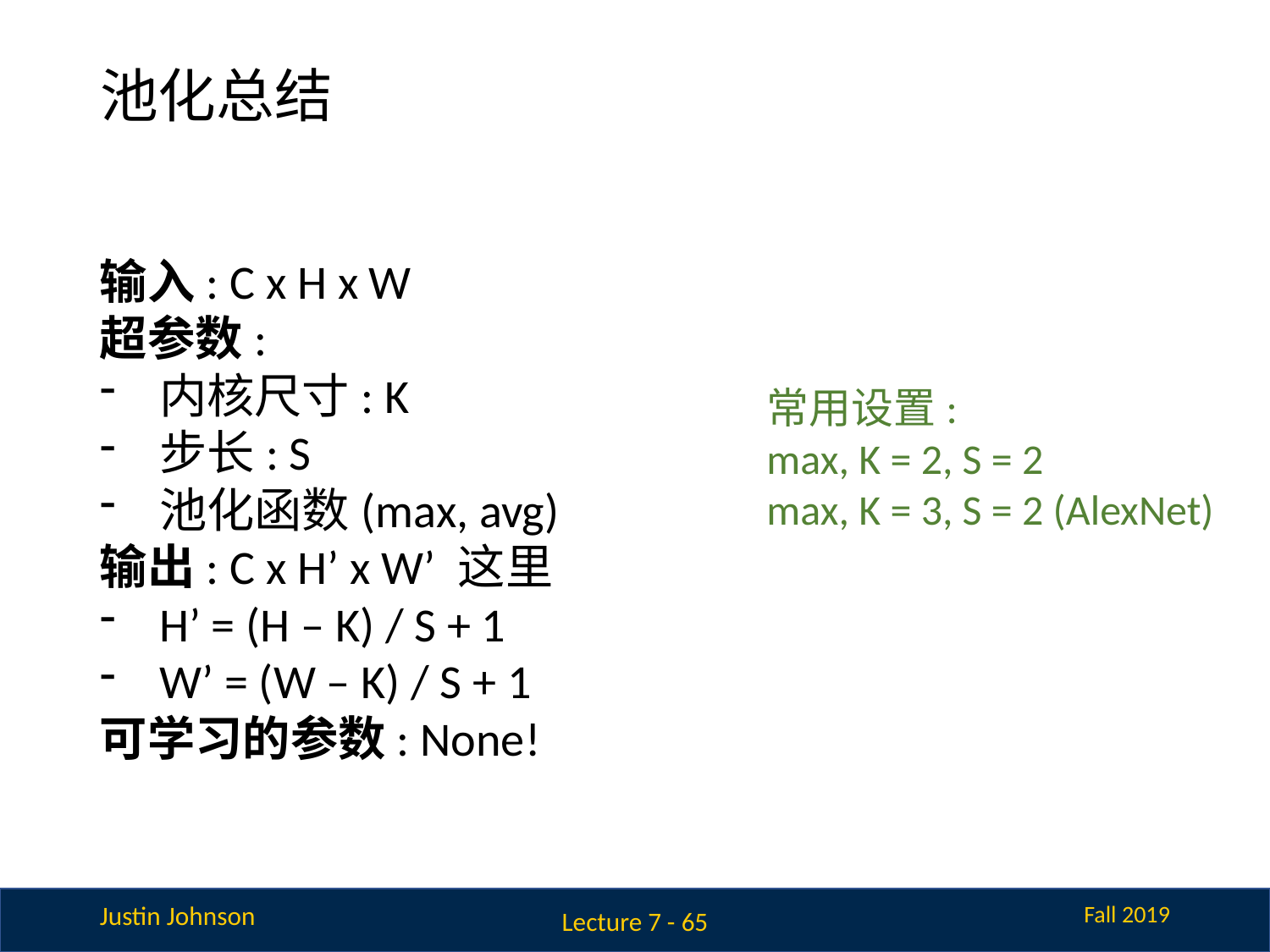

# 池化总结
输入: C x H x W
超参数:
内核尺寸: K
步长: S
池化函数(max, avg)
输出: C x H’ x W’ 这里
H’ = (H – K) / S + 1
W’ = (W – K) / S + 1
可学习的参数: None!
常用设置:
max, K = 2, S = 2
max, K = 3, S = 2 (AlexNet)
Lecture 7 - 65